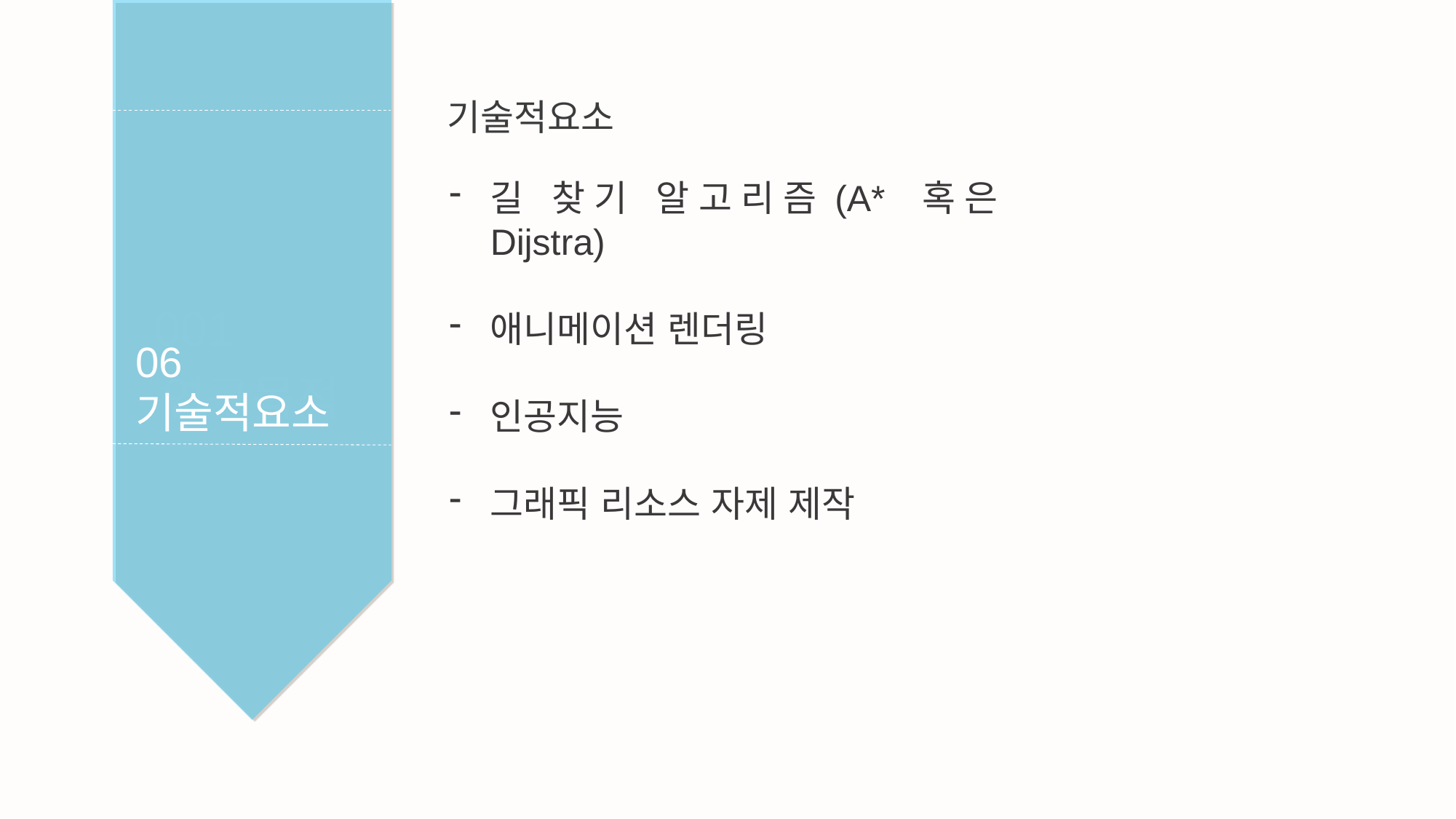

기술적요소
길 찾기 알고리즘(A* 혹은 Dijstra)

애니메이션 렌더링

인공지능

그래픽 리소스 자제 제작

001
06
기술적요소
연구목적